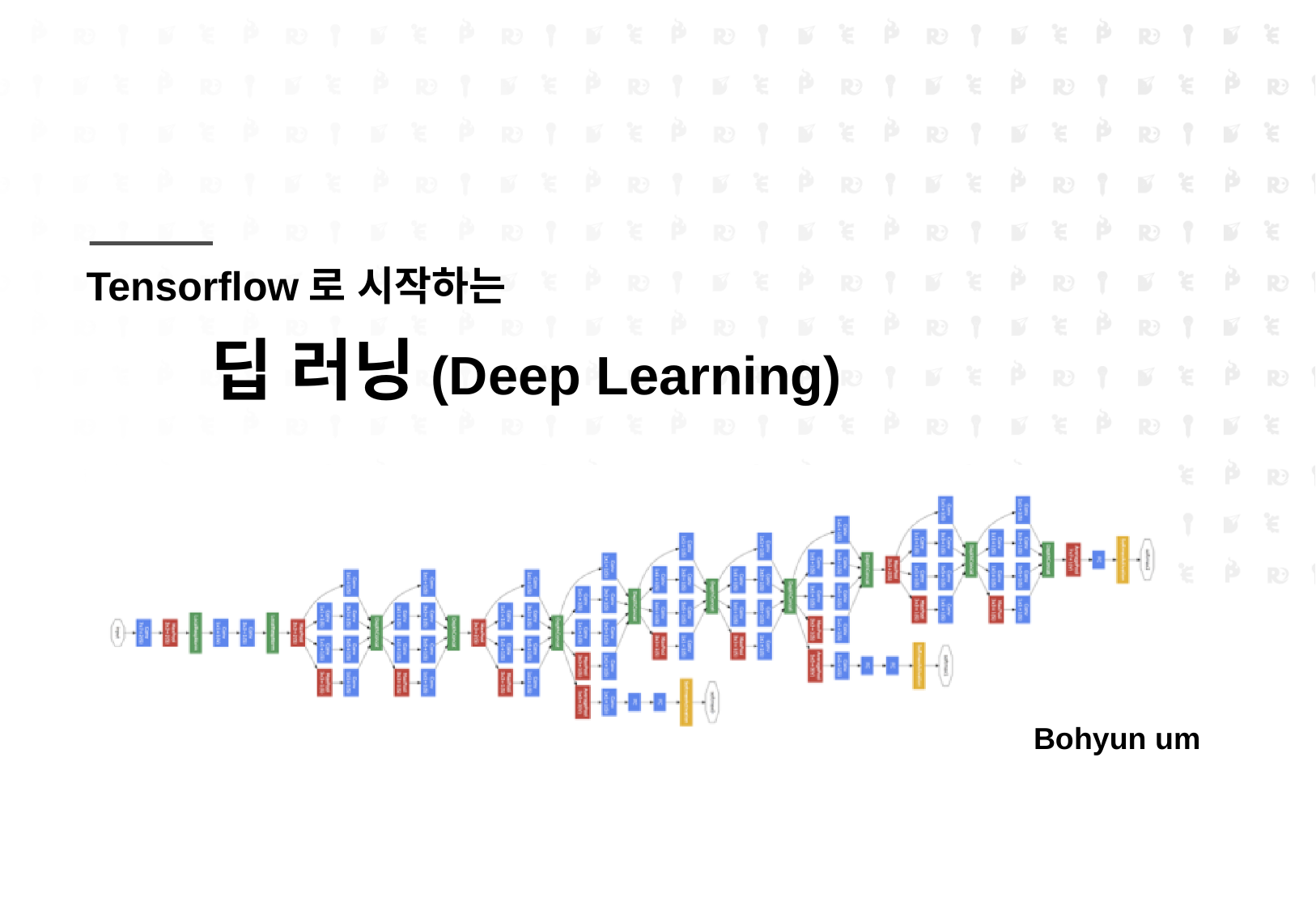

Tensorflow로 시작하는
# 딥 러닝(Deep Learning)
Bohyun um